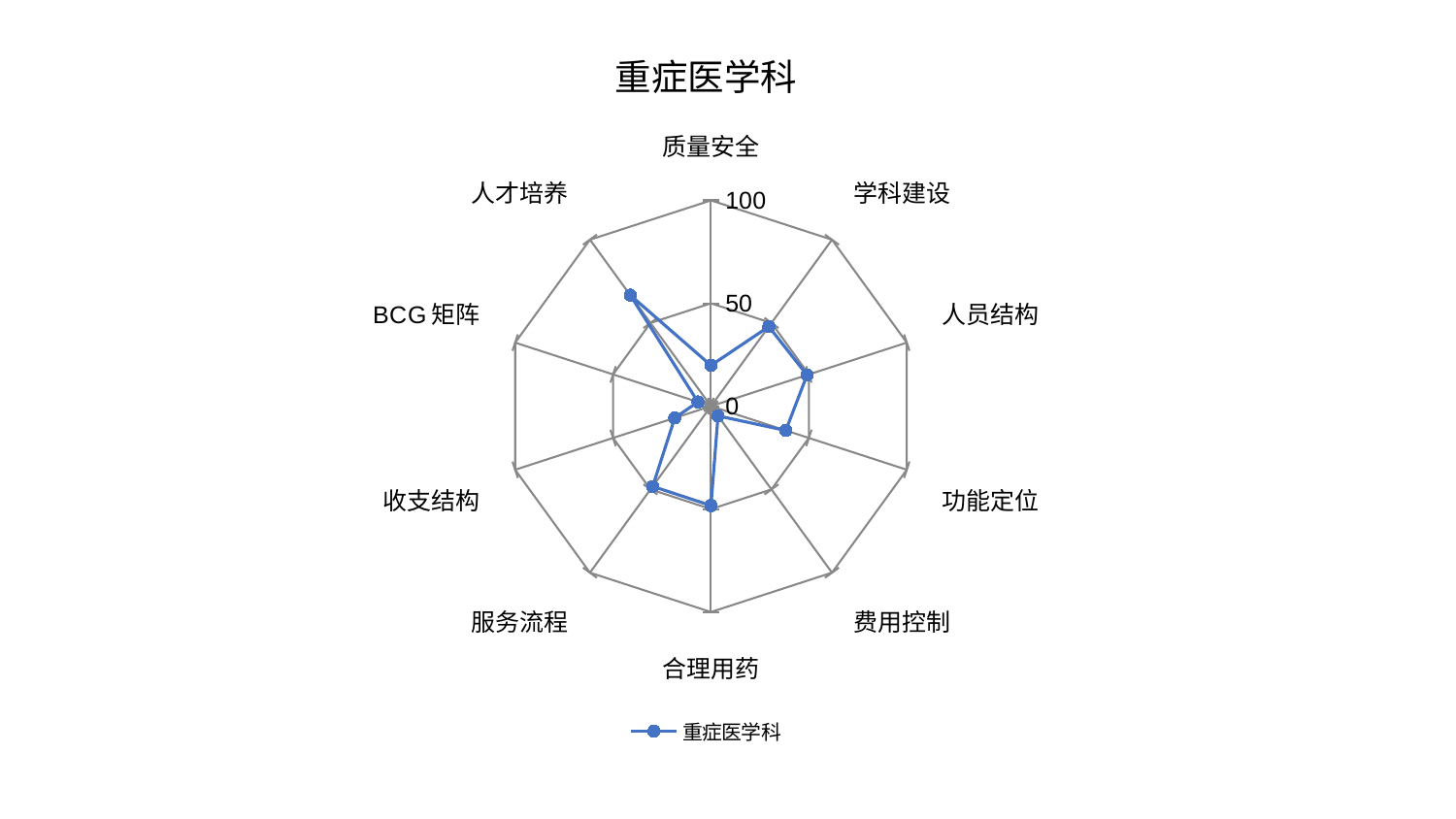

### Chart: 重症医学科

| Category | 重症医学科 |
|---|---|
| 质量安全 | 19.798227623171897 |
| 学科建设 | 47.828646780800526 |
| 人员结构 | 49.08327194851886 |
| 功能定位 | 38.22588193750426 |
| 费用控制 | 5.836781568527682 |
| 合理用药 | 48.28817610676066 |
| 服务流程 | 48.209397511038084 |
| 收支结构 | 18.508845618206564 |
| BCG矩阵 | 6.6524536943818475 |
| 人才培养 | 66.68421363732249 |
105